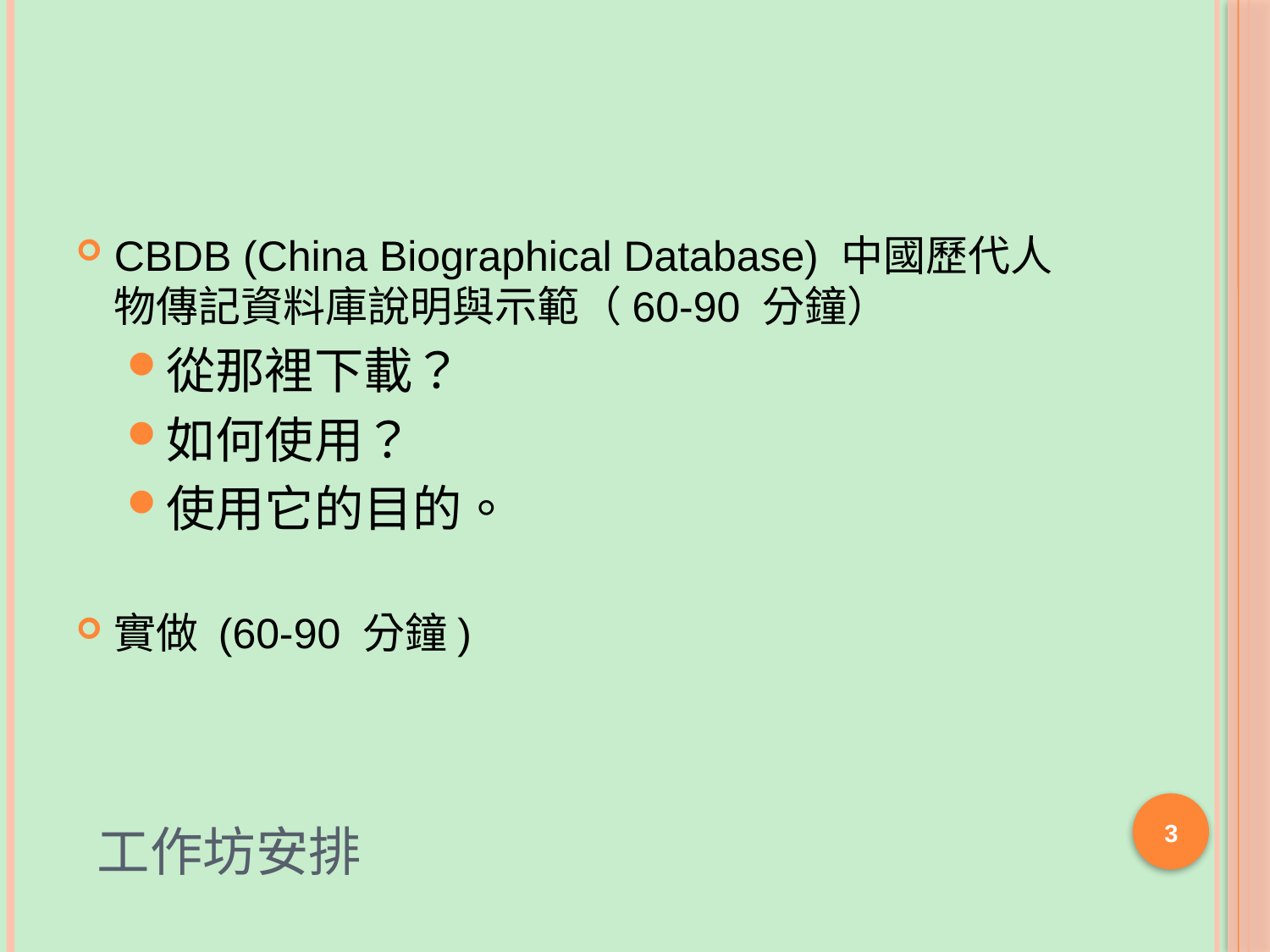

CBDB (China Biographical Database) 中國歷代人物傳記資料庫說明與示範（60-90 分鐘）
從那裡下載？
如何使用？
使用它的目的。
實做 (60-90 分鐘)
# 工作坊安排
3